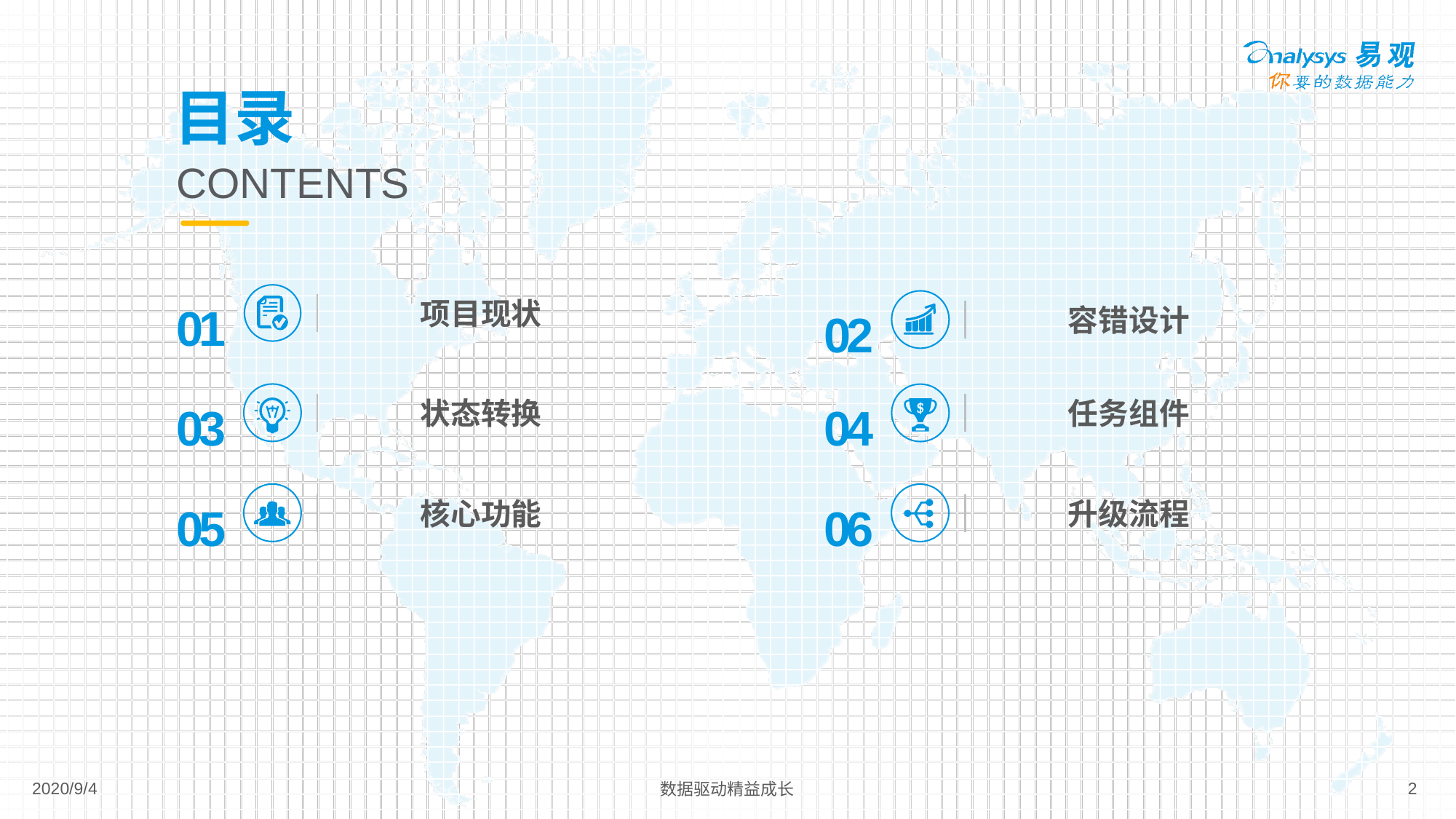

目录
CONTENTS

01

项目现状
02

容错设计
03

状态转换
04

任务组件
05

核心功能
06

升级流程